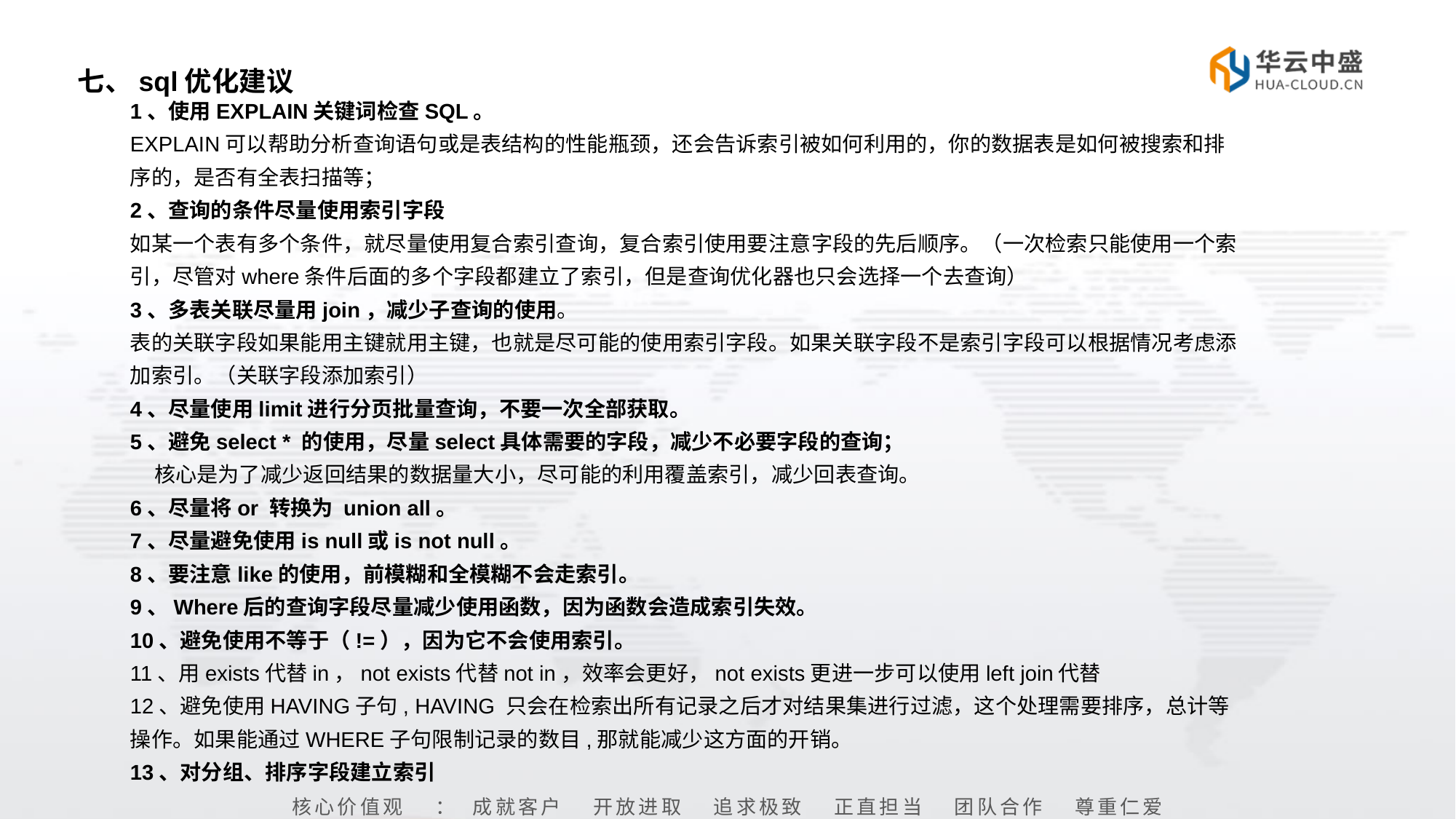

# 七、sql优化建议
1、使用EXPLAIN关键词检查SQL。
EXPLAIN可以帮助分析查询语句或是表结构的性能瓶颈，还会告诉索引被如何利用的，你的数据表是如何被搜索和排序的，是否有全表扫描等；
2、查询的条件尽量使用索引字段
如某一个表有多个条件，就尽量使用复合索引查询，复合索引使用要注意字段的先后顺序。（一次检索只能使用一个索引，尽管对where条件后面的多个字段都建立了索引，但是查询优化器也只会选择一个去查询）
3、多表关联尽量用join，减少子查询的使用。
表的关联字段如果能用主键就用主键，也就是尽可能的使用索引字段。如果关联字段不是索引字段可以根据情况考虑添加索引。（关联字段添加索引）
4、尽量使用limit进行分页批量查询，不要一次全部获取。
5、避免select * 的使用，尽量select具体需要的字段，减少不必要字段的查询；
    核心是为了减少返回结果的数据量大小，尽可能的利用覆盖索引，减少回表查询。
6、尽量将or 转换为 union all。
7、尽量避免使用is null或is not null。
8、要注意like的使用，前模糊和全模糊不会走索引。
9、Where后的查询字段尽量减少使用函数，因为函数会造成索引失效。
10、避免使用不等于（!=），因为它不会使用索引。
11、用exists代替in，not exists代替not in，效率会更好，not exists更进一步可以使用left join代替
12、避免使用HAVING子句, HAVING 只会在检索出所有记录之后才对结果集进行过滤，这个处理需要排序，总计等操作。如果能通过WHERE子句限制记录的数目,那就能减少这方面的开销。
13、对分组、排序字段建立索引